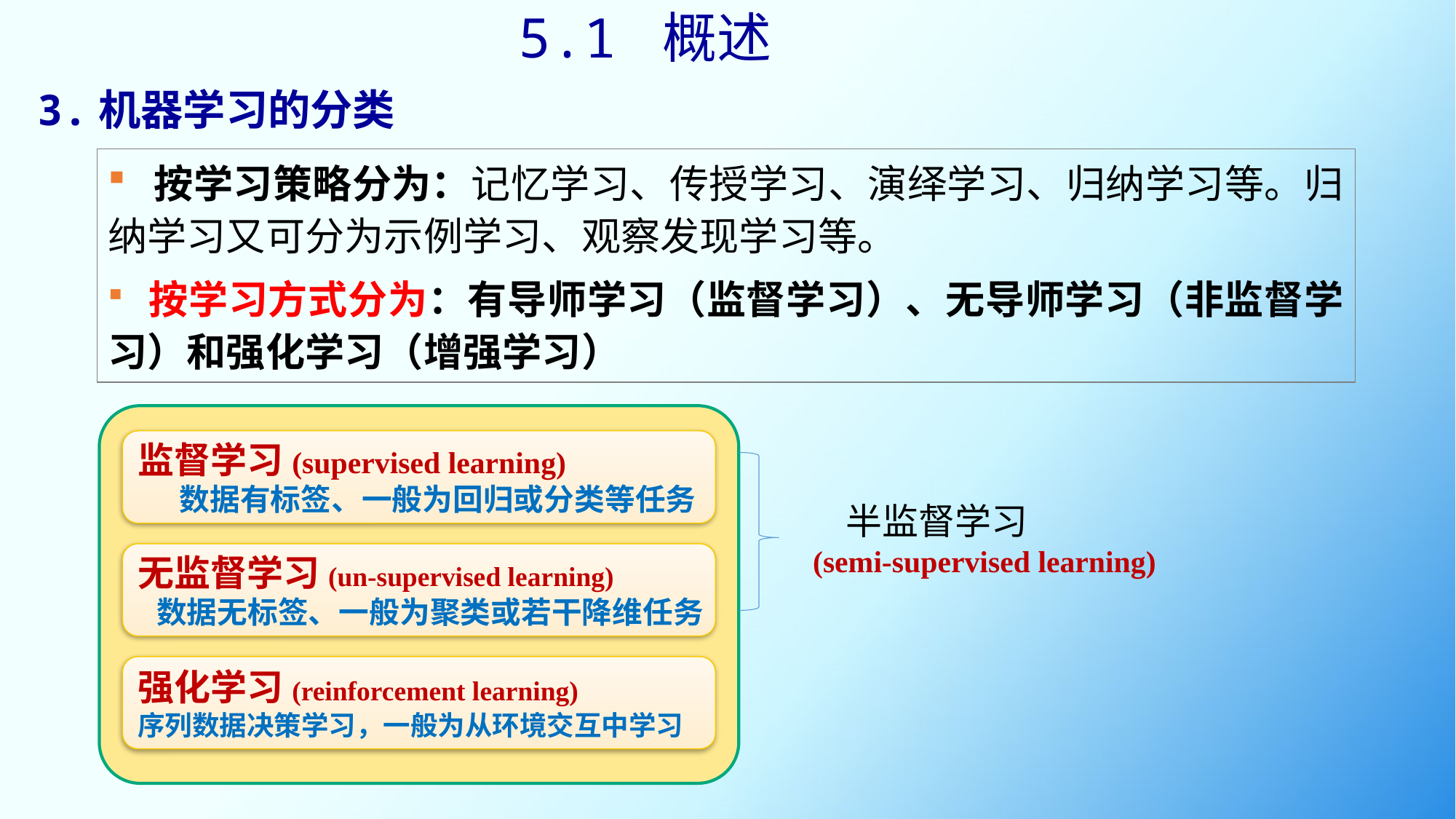

5.1 概述
# 3.机器学习的分类
  按学习策略分为：记忆学习、传授学习、演绎学习、归纳学习等。归纳学习又可分为示例学习、观察发现学习等。
  按学习方式分为：有导师学习（监督学习）、无导师学习（非监督学习）和强化学习（增强学习）

监督学习(supervised learning)
     数据有标签、一般为回归或分类等任务

   半监督学习
(semi-supervised learning)
无监督学习(un-supervised learning)
  数据无标签、一般为聚类或若干降维任务
强化学习(reinforcement learning)
序列数据决策学习，一般为从环境交互中学习